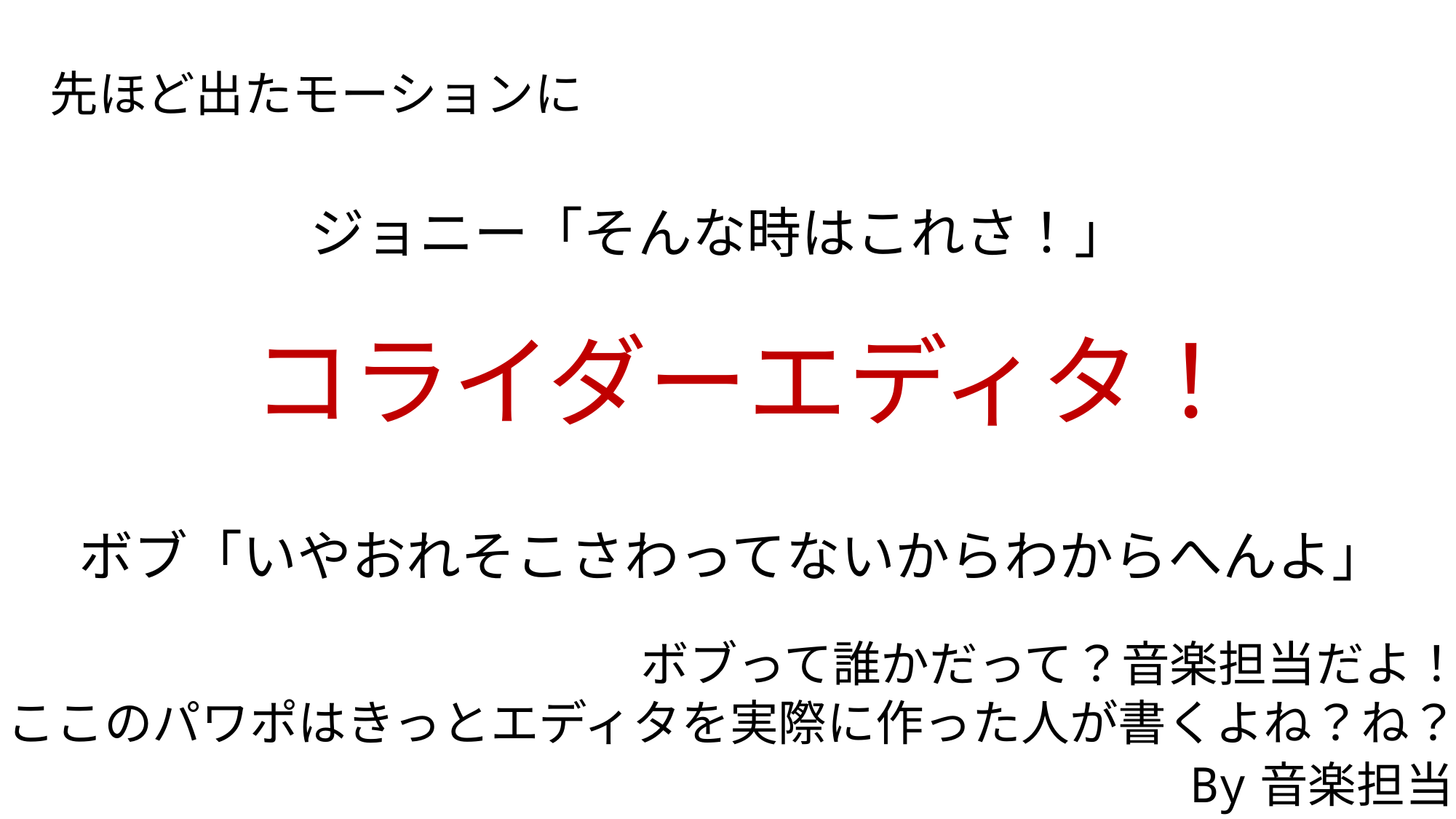

先ほど出たモーションに
ジョニー「そんな時はこれさ！」
コライダーエディタ！
ボブ「いやおれそこさわってないからわからへんよ」
ボブって誰かだって？音楽担当だよ！
ここのパワポはきっとエディタを実際に作った人が書くよね？ね？
By音楽担当